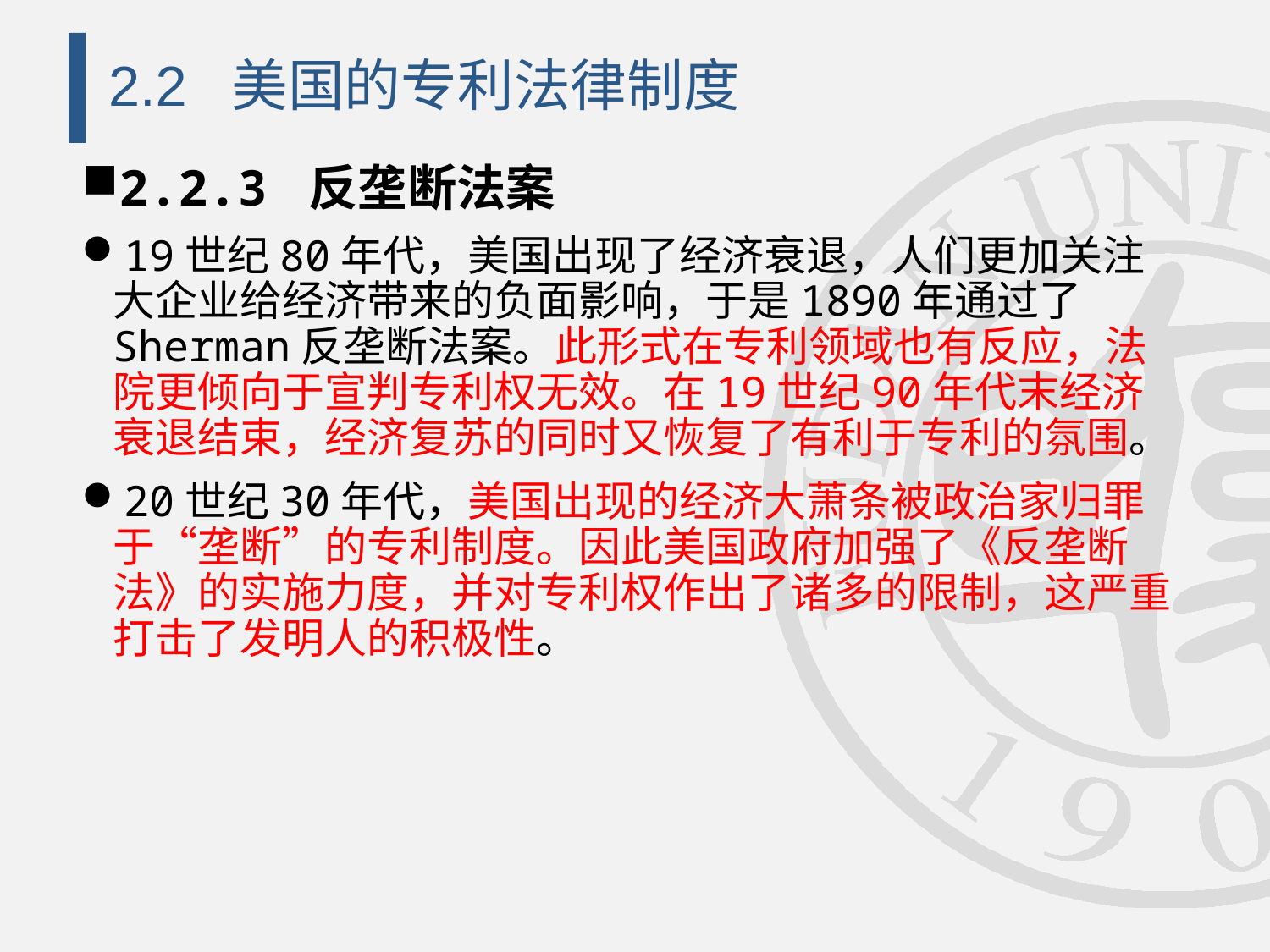

# 2.2  美国的专利法律制度
2.2.3 反垄断法案
19世纪80年代，美国出现了经济衰退，人们更加关注大企业给经济带来的负面影响，于是1890年通过了Sherman反垄断法案。此形式在专利领域也有反应，法院更倾向于宣判专利权无效。在19世纪90年代末经济衰退结束，经济复苏的同时又恢复了有利于专利的氛围。
20世纪30年代，美国出现的经济大萧条被政治家归罪于“垄断”的专利制度。因此美国政府加强了《反垄断法》的实施力度，并对专利权作出了诸多的限制，这严重打击了发明人的积极性。